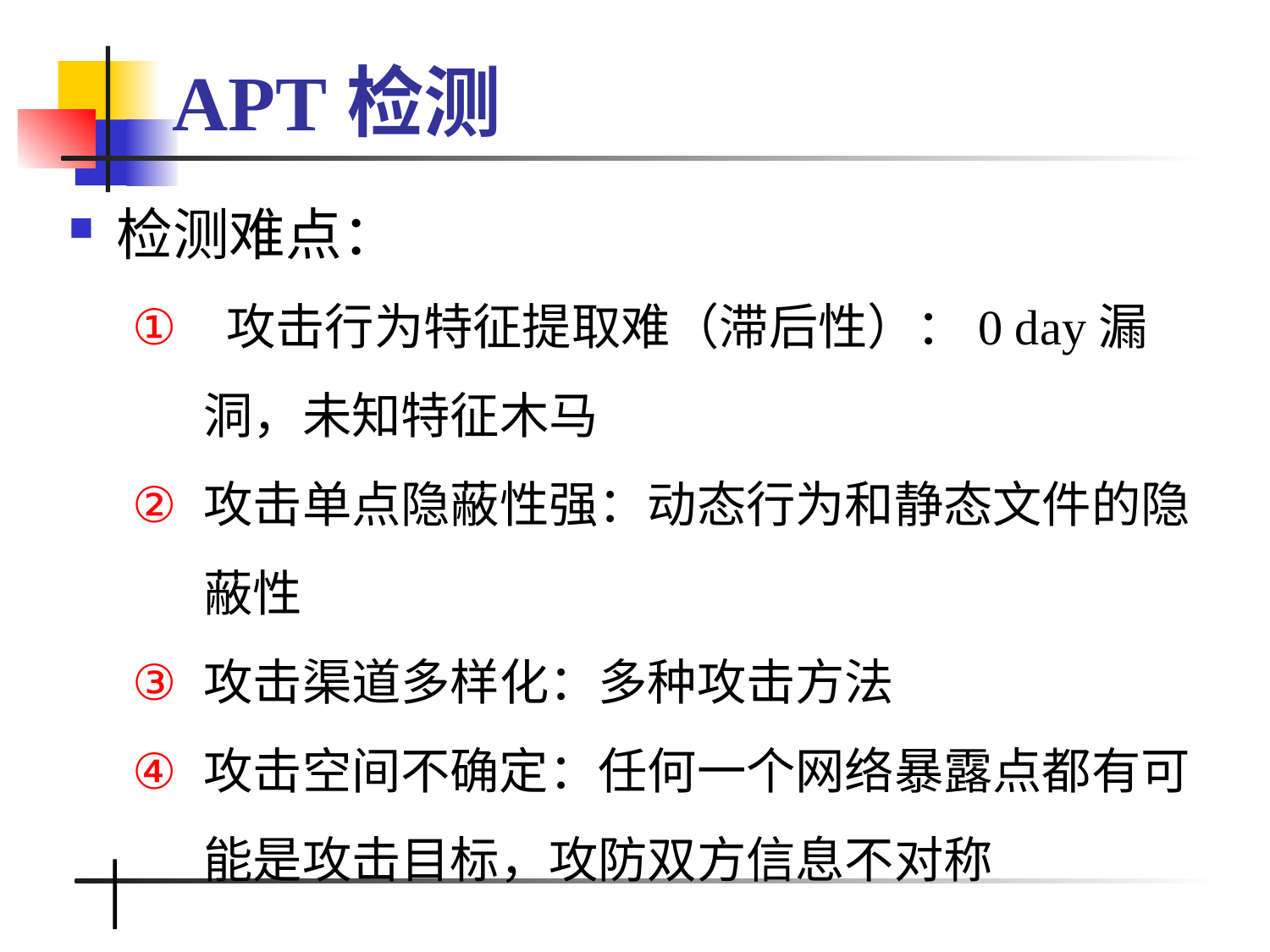

# APT检测
检测难点：
 攻击行为特征提取难（滞后性）：0 day漏洞，未知特征木马
攻击单点隐蔽性强：动态行为和静态文件的隐蔽性
攻击渠道多样化：多种攻击方法
攻击空间不确定：任何一个网络暴露点都有可能是攻击目标，攻防双方信息不对称